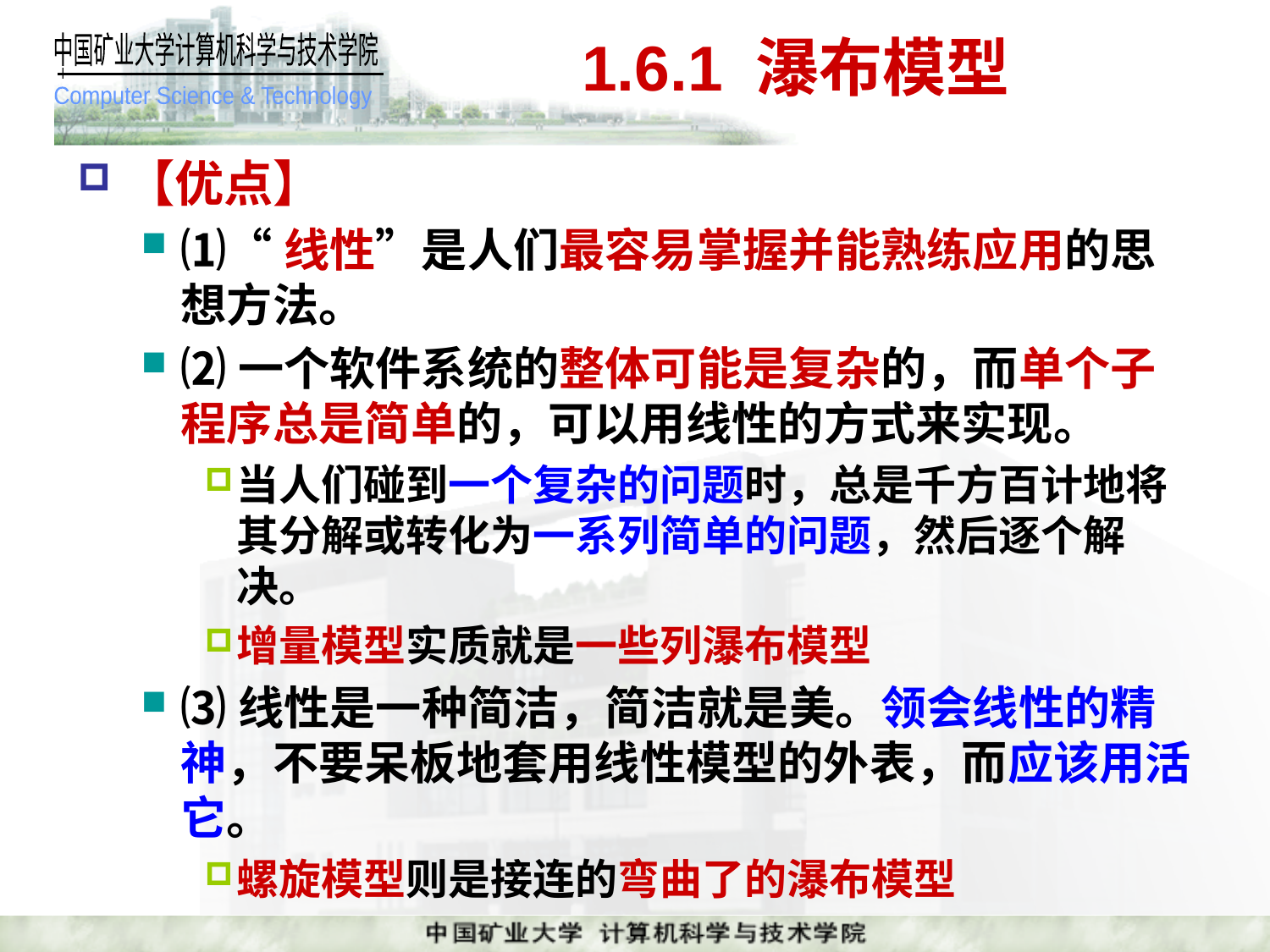

# 1.6.1 瀑布模型
【优点】
⑴“线性”是人们最容易掌握并能熟练应用的思想方法。
⑵一个软件系统的整体可能是复杂的，而单个子程序总是简单的，可以用线性的方式来实现。
当人们碰到一个复杂的问题时，总是千方百计地将其分解或转化为一系列简单的问题，然后逐个解决。
增量模型实质就是一些列瀑布模型
⑶线性是一种简洁，简洁就是美。领会线性的精神，不要呆板地套用线性模型的外表，而应该用活它。
螺旋模型则是接连的弯曲了的瀑布模型
113